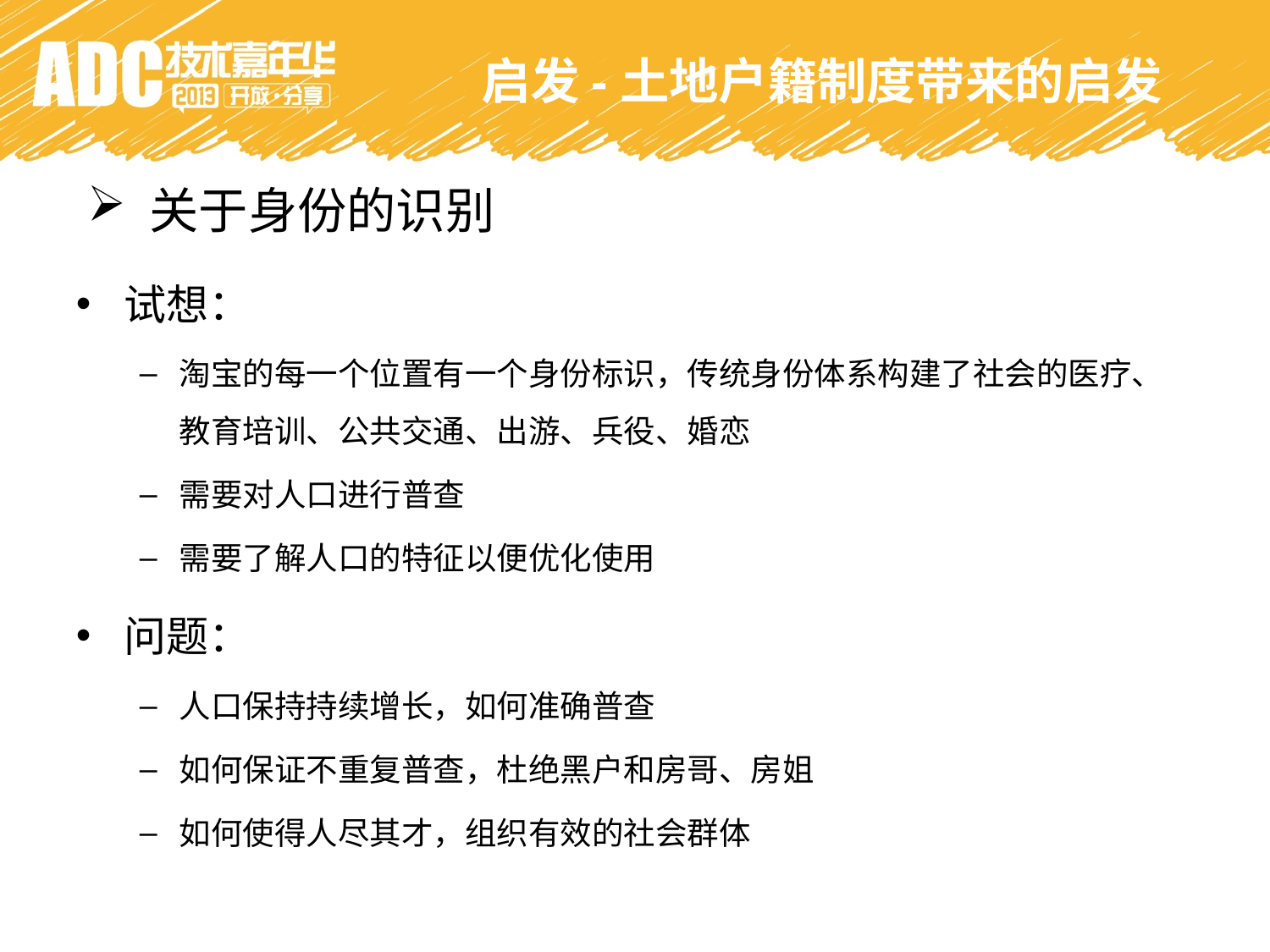

启发-土地户籍制度带来的启发
 关于身份的识别
试想：
淘宝的每一个位置有一个身份标识，传统身份体系构建了社会的医疗、教育培训、公共交通、出游、兵役、婚恋
需要对人口进行普查
需要了解人口的特征以便优化使用
问题：
人口保持持续增长，如何准确普查
如何保证不重复普查，杜绝黑户和房哥、房姐
如何使得人尽其才，组织有效的社会群体